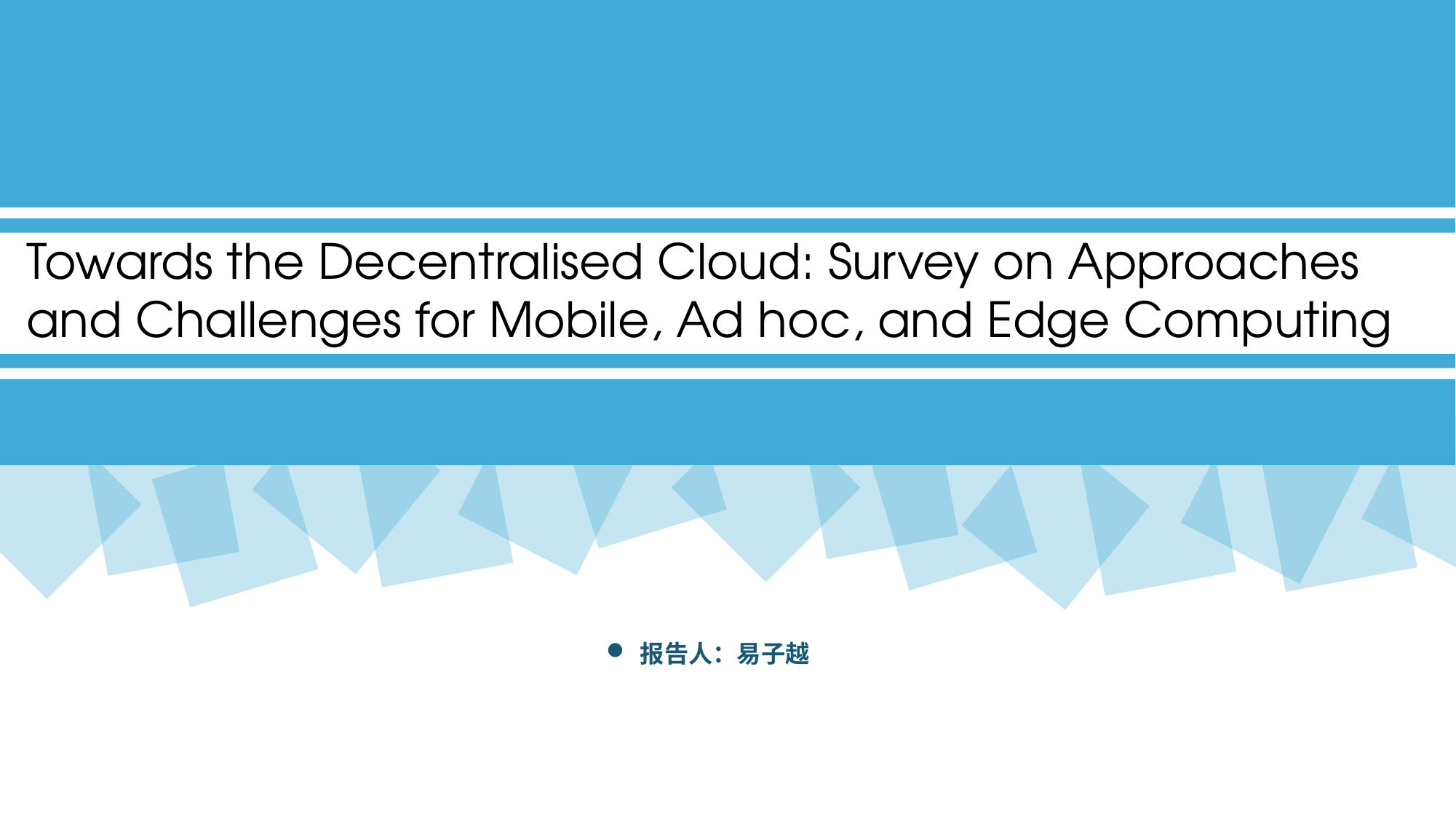

Towards the Decentralised Cloud: Survey on Approaches and Challenges for Mobile, Ad hoc, and Edge Computing

报告人：易子越